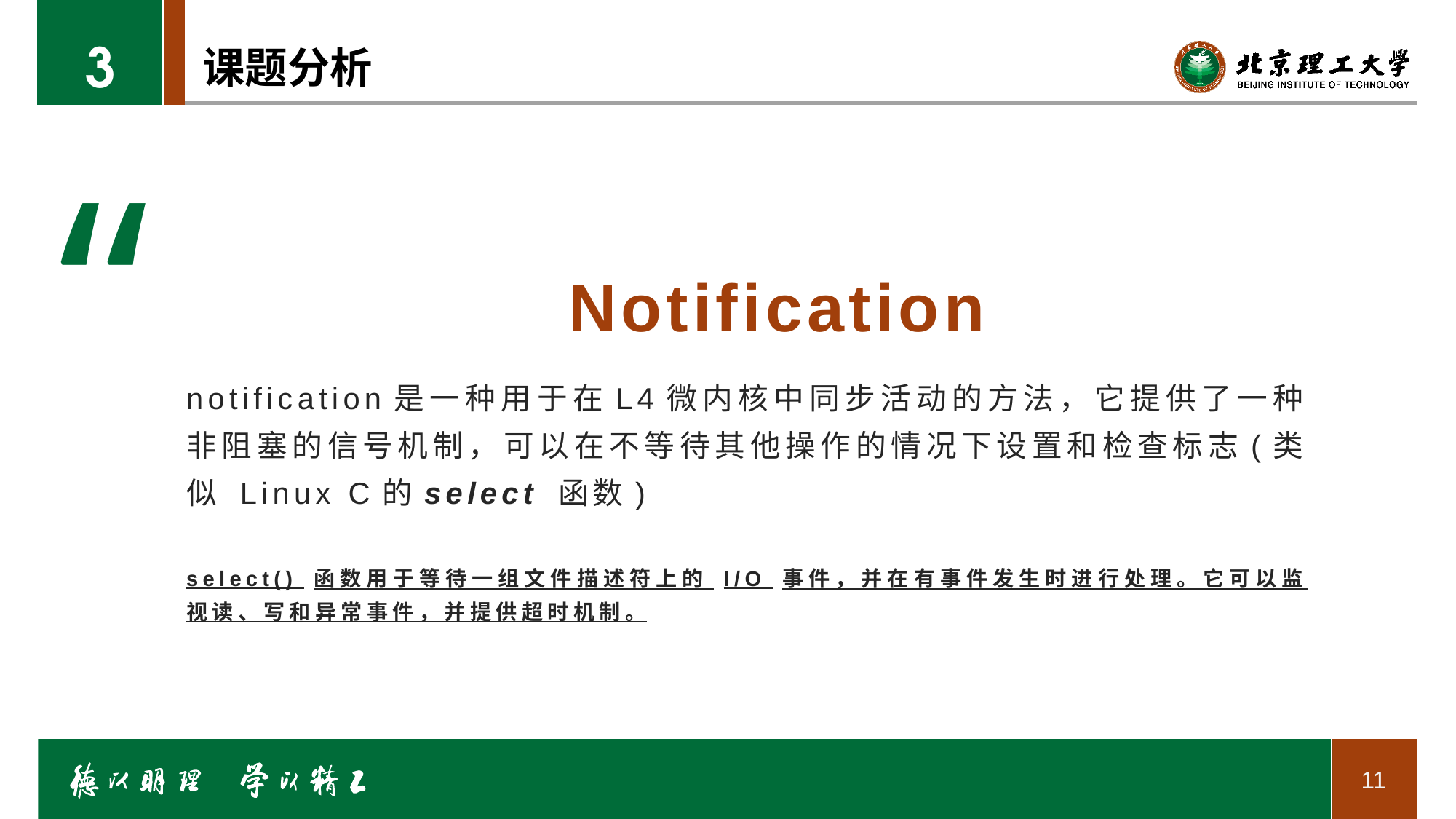

3
# 课题分析
“

Notification
notification是一种用于在L4微内核中同步活动的方法，它提供了一种非阻塞的信号机制，可以在不等待其他操作的情况下设置和检查标志(类似 Linux C的select 函数)

select() 函数用于等待一组文件描述符上的 I/O 事件，并在有事件发生时进行处理。它可以监视读、写和异常事件，并提供超时机制。